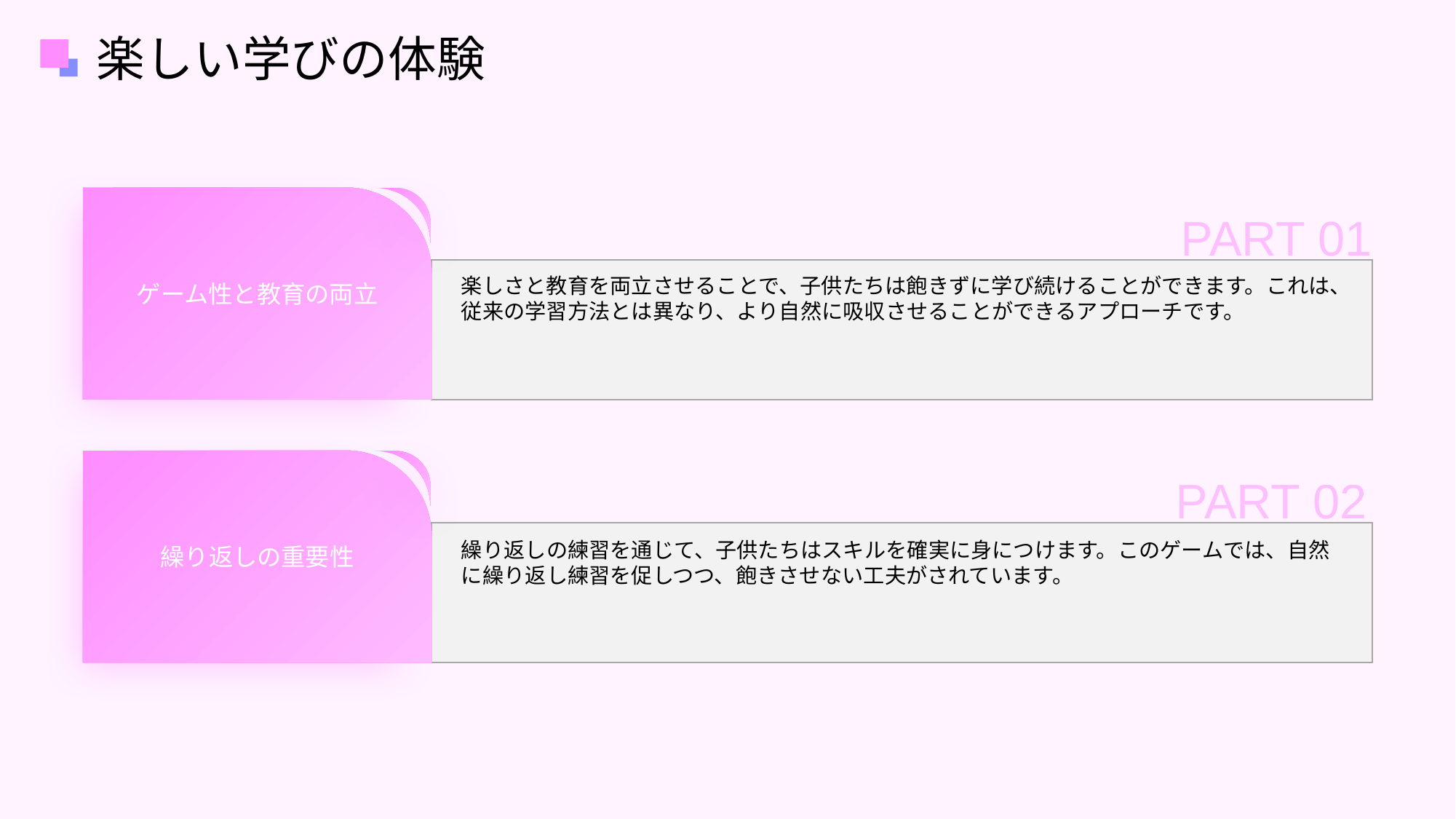

楽しい学びの体験

PART 01

ゲーム性と教育の両立

楽しさと教育を両立させることで、子供たちは飽きずに学び続けることができます。これは、従来の学習方法とは異なり、より自然に吸収させることができるアプローチです。
PART 02

繰り返しの重要性

繰り返しの練習を通じて、子供たちはスキルを確実に身につけます。このゲームでは、自然に繰り返し練習を促しつつ、飽きさせない工夫がされています。